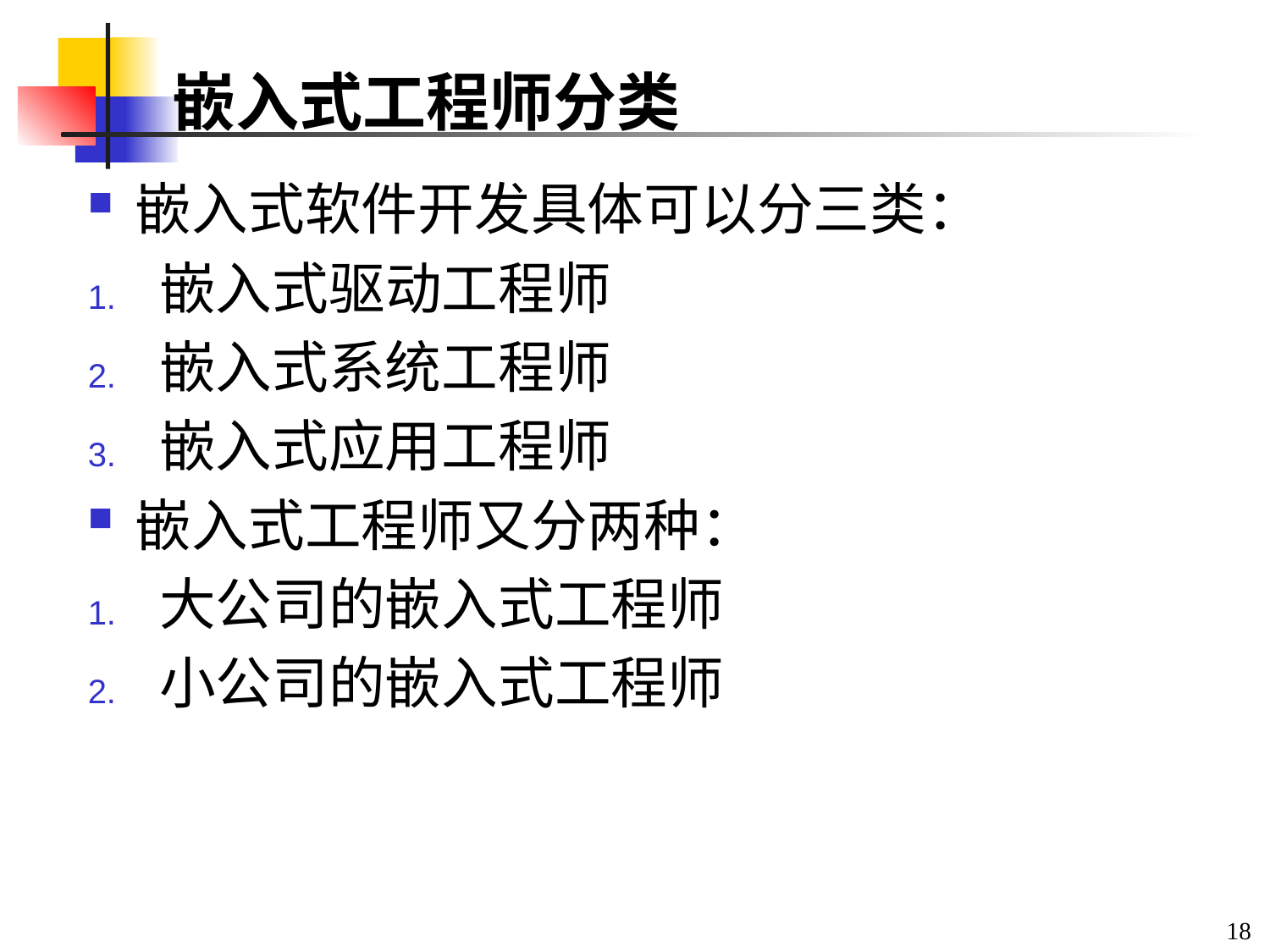

# 嵌入式工程师分类
嵌入式软件开发具体可以分三类：
嵌入式驱动工程师
嵌入式系统工程师
嵌入式应用工程师
嵌入式工程师又分两种：
大公司的嵌入式工程师
小公司的嵌入式工程师